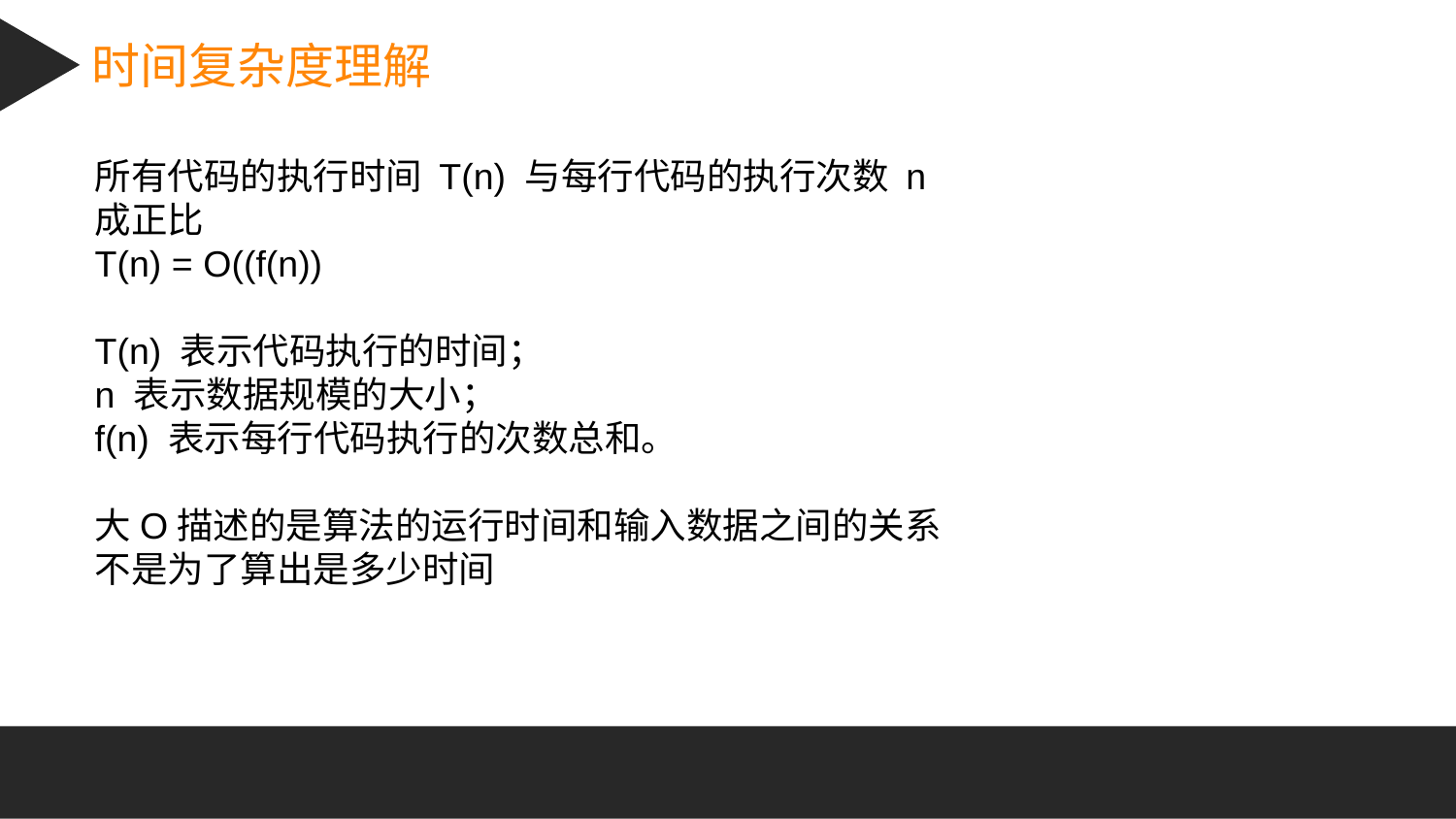

时间复杂度理解
所有代码的执行时间 T(n) 与每行代码的执行次数 n 成正比
T(n) = O((f(n))

T(n) 表示代码执行的时间；
n 表示数据规模的大小；
f(n) 表示每行代码执行的次数总和。

大O描述的是算法的运行时间和输入数据之间的关系
不是为了算出是多少时间